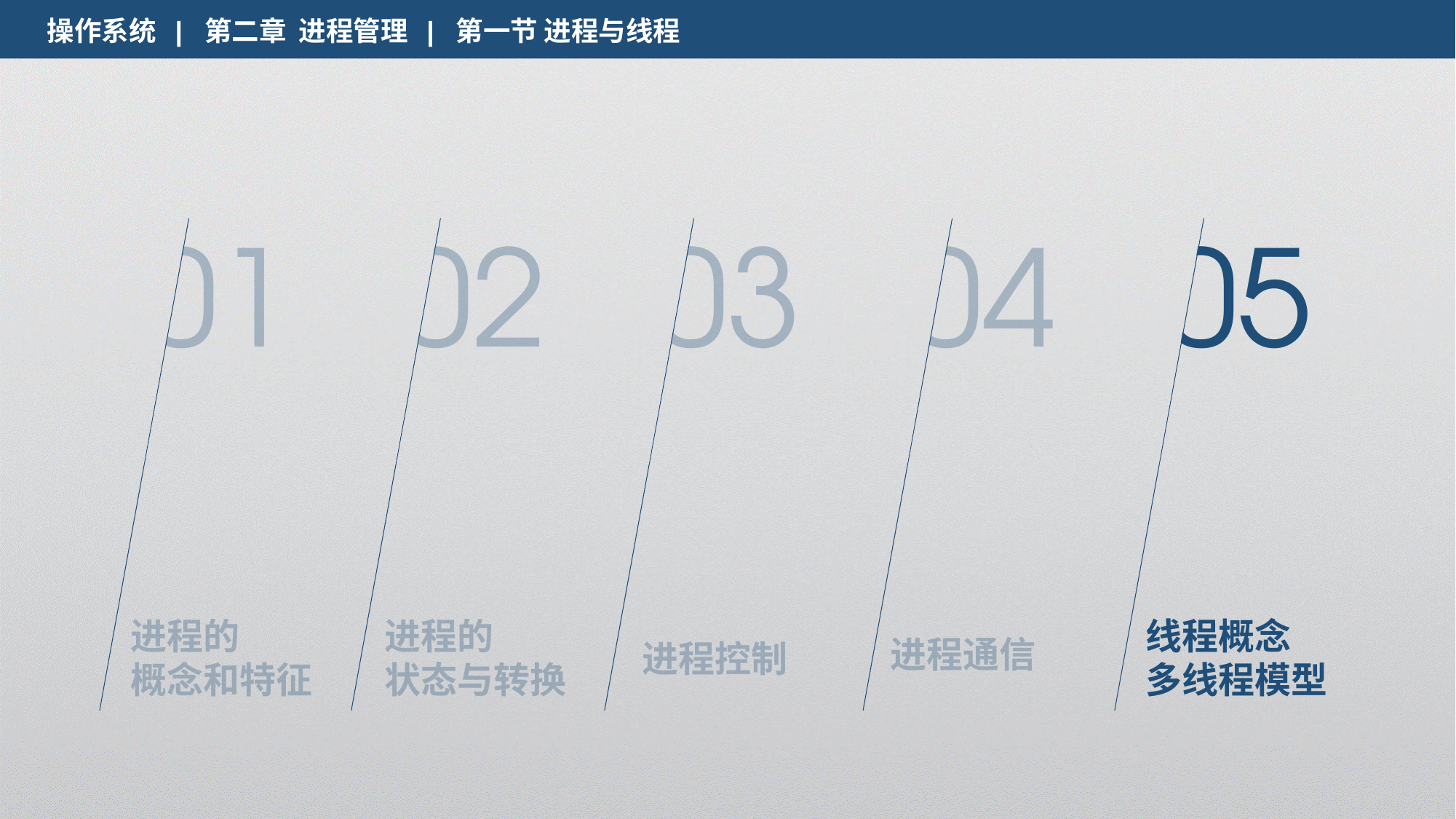

操作系统  |  第二章  进程管理  |  第一节 进程与线程

01
02
03
04
05
进程的
概念和特征
进程的
状态与转换
线程概念
多线程模型
进程通信
进程控制